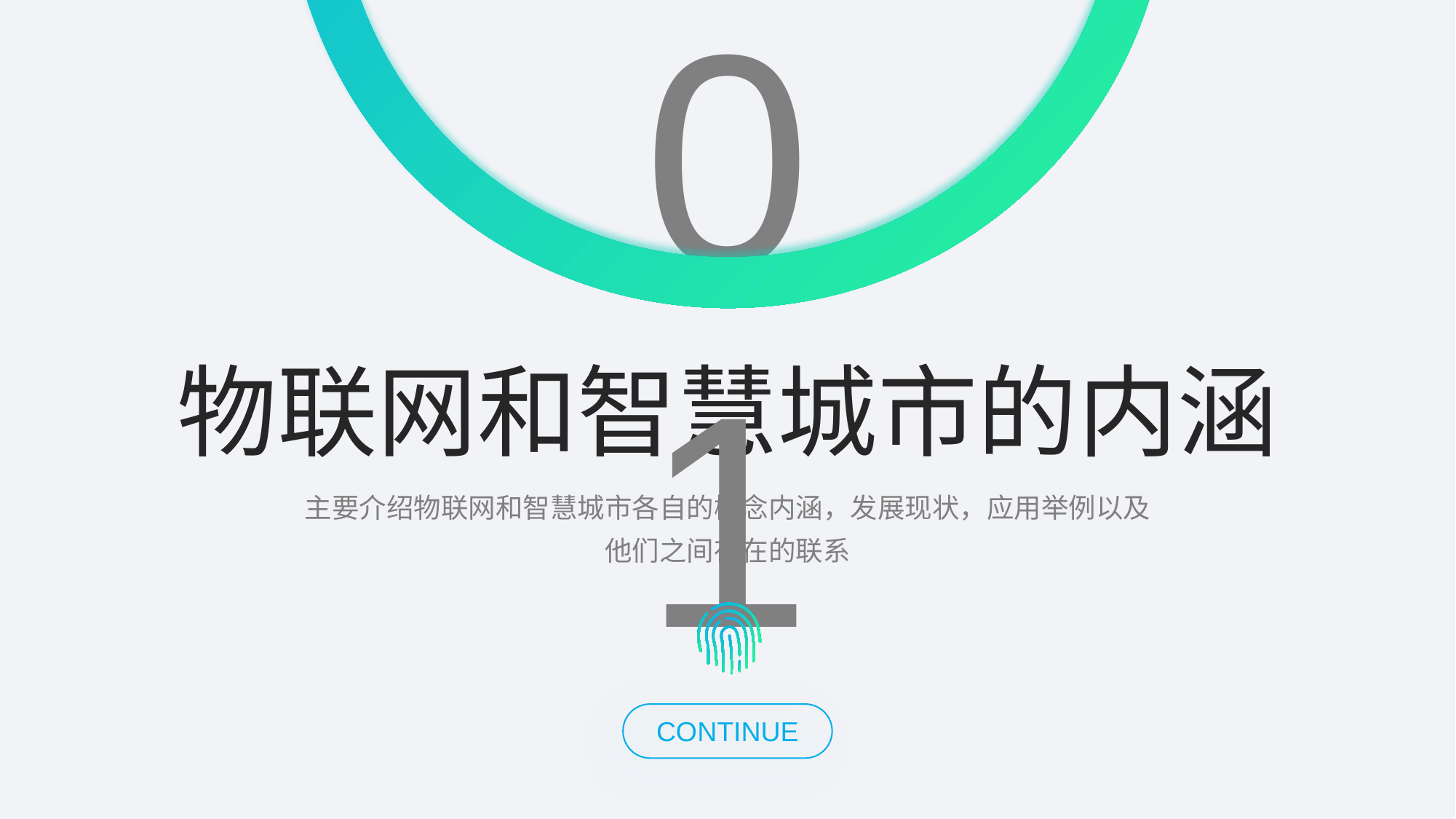

01
物联网和智慧城市的内涵
主要介绍物联网和智慧城市各自的概念内涵，发展现状，应用举例以及他们之间存在的联系

CONTINUE